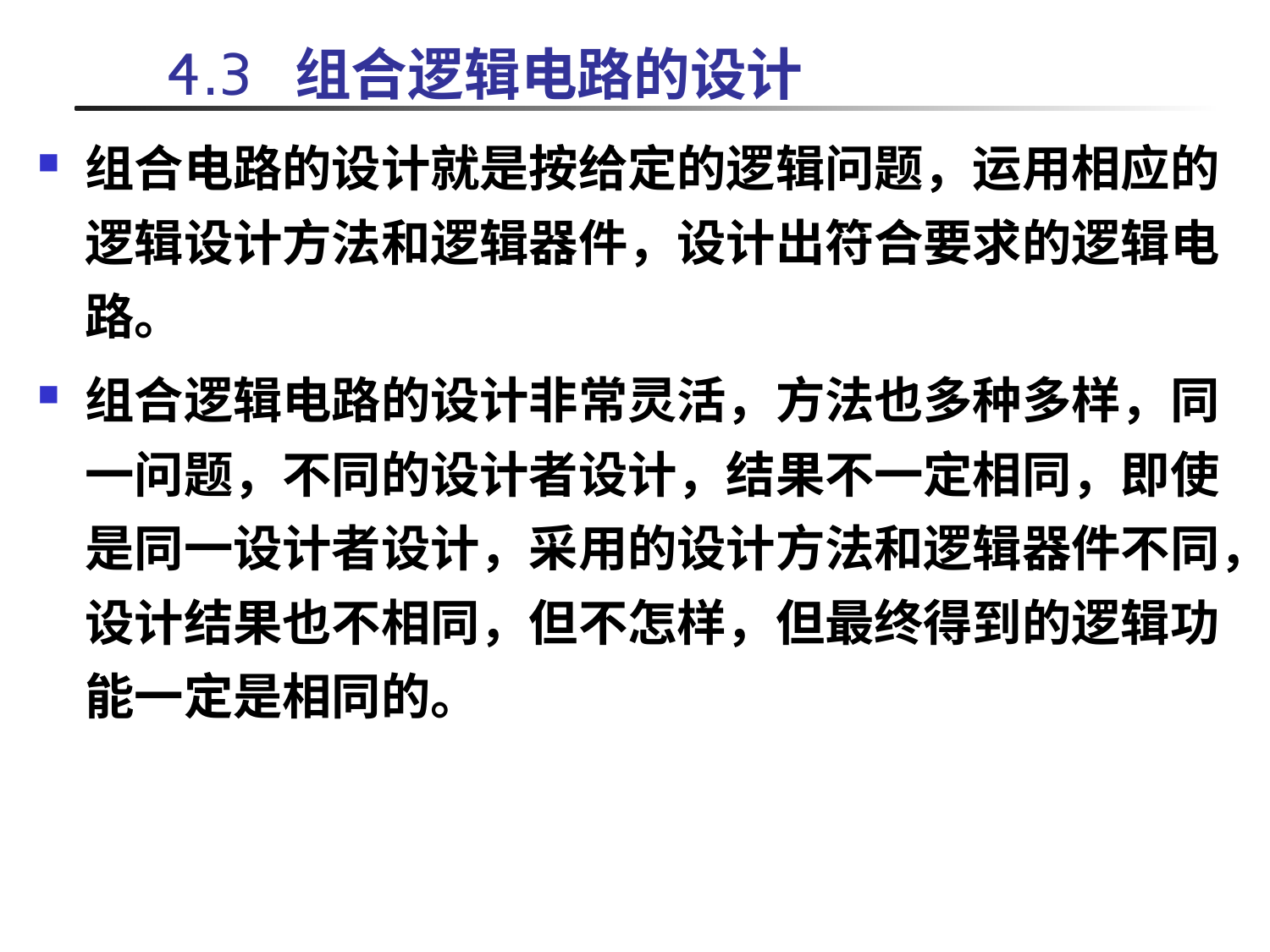

# 4.3	组合逻辑电路的设计
组合电路的设计就是按给定的逻辑问题，运用相应的逻辑设计方法和逻辑器件，设计出符合要求的逻辑电路。
组合逻辑电路的设计非常灵活，方法也多种多样，同一问题，不同的设计者设计，结果不一定相同，即使是同一设计者设计，采用的设计方法和逻辑器件不同，设计结果也不相同，但不怎样，但最终得到的逻辑功能一定是相同的。